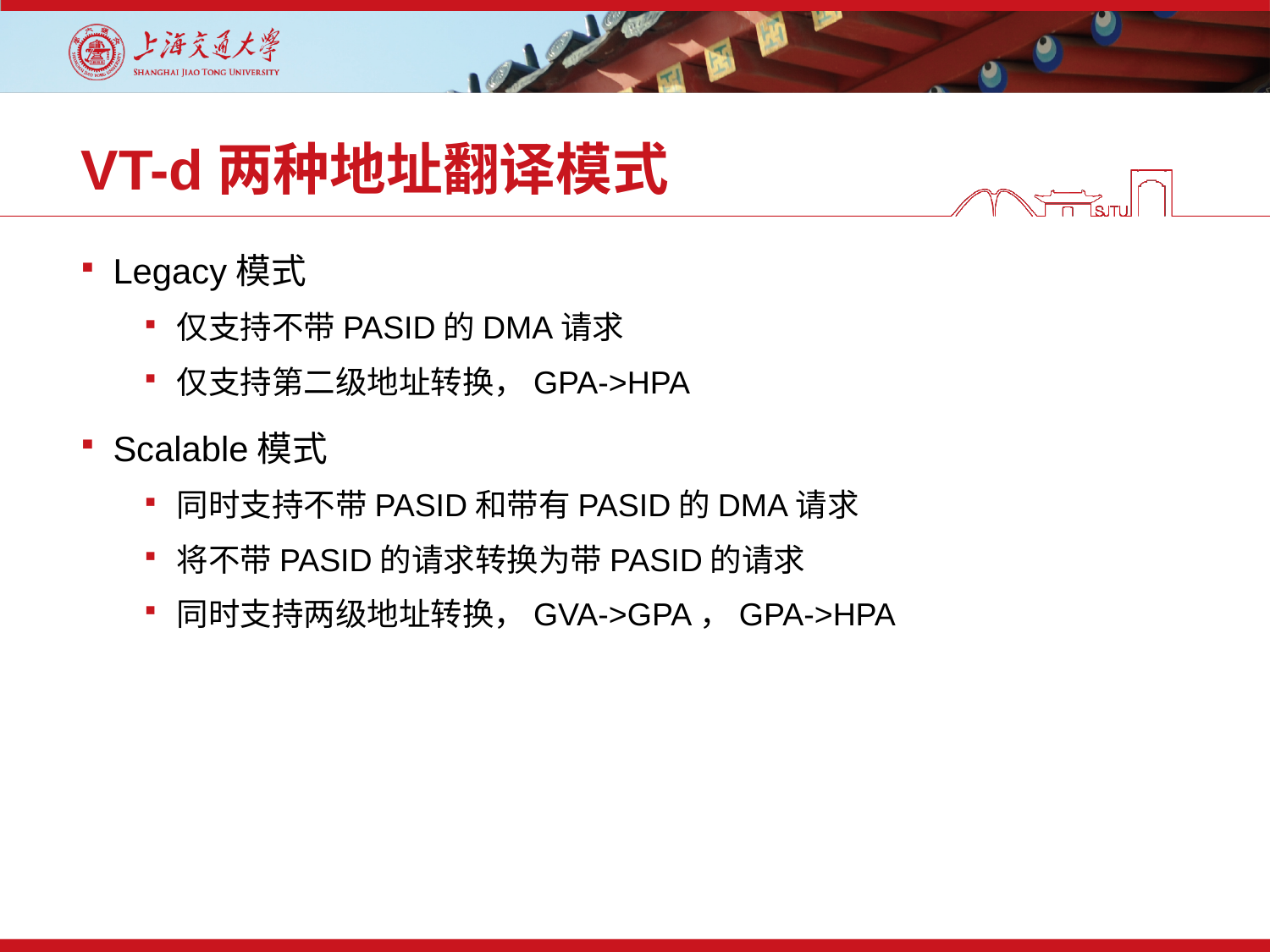

# VT-d两种地址翻译模式
Legacy模式
仅支持不带PASID的DMA请求
仅支持第二级地址转换，GPA->HPA
Scalable模式
同时支持不带PASID和带有PASID的DMA请求
将不带PASID的请求转换为带PASID的请求
同时支持两级地址转换，GVA->GPA，GPA->HPA